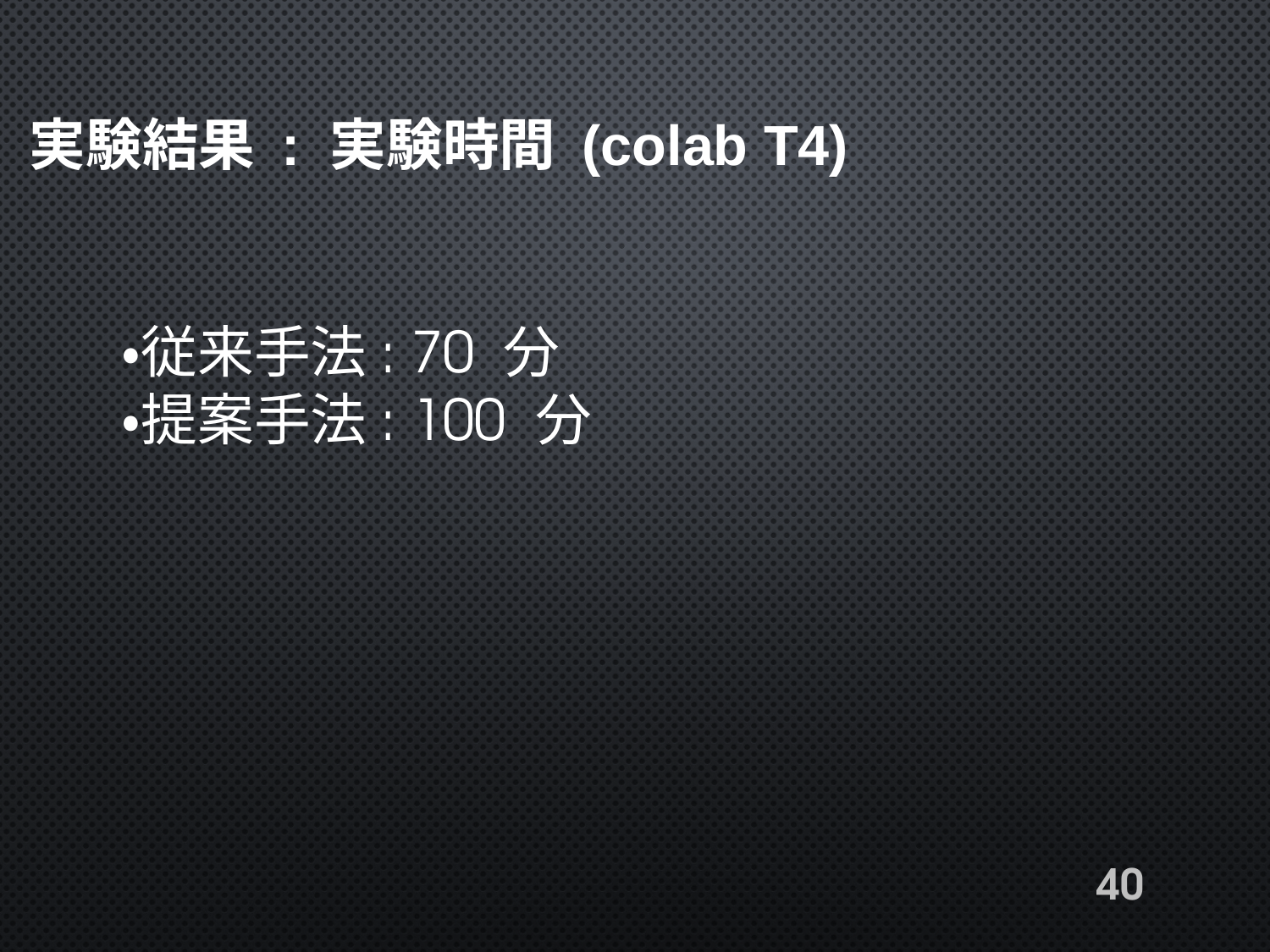

実験結果 : 実験時間 (colab T4)
・従来手法: 70 分
・提案手法: 100 分
40